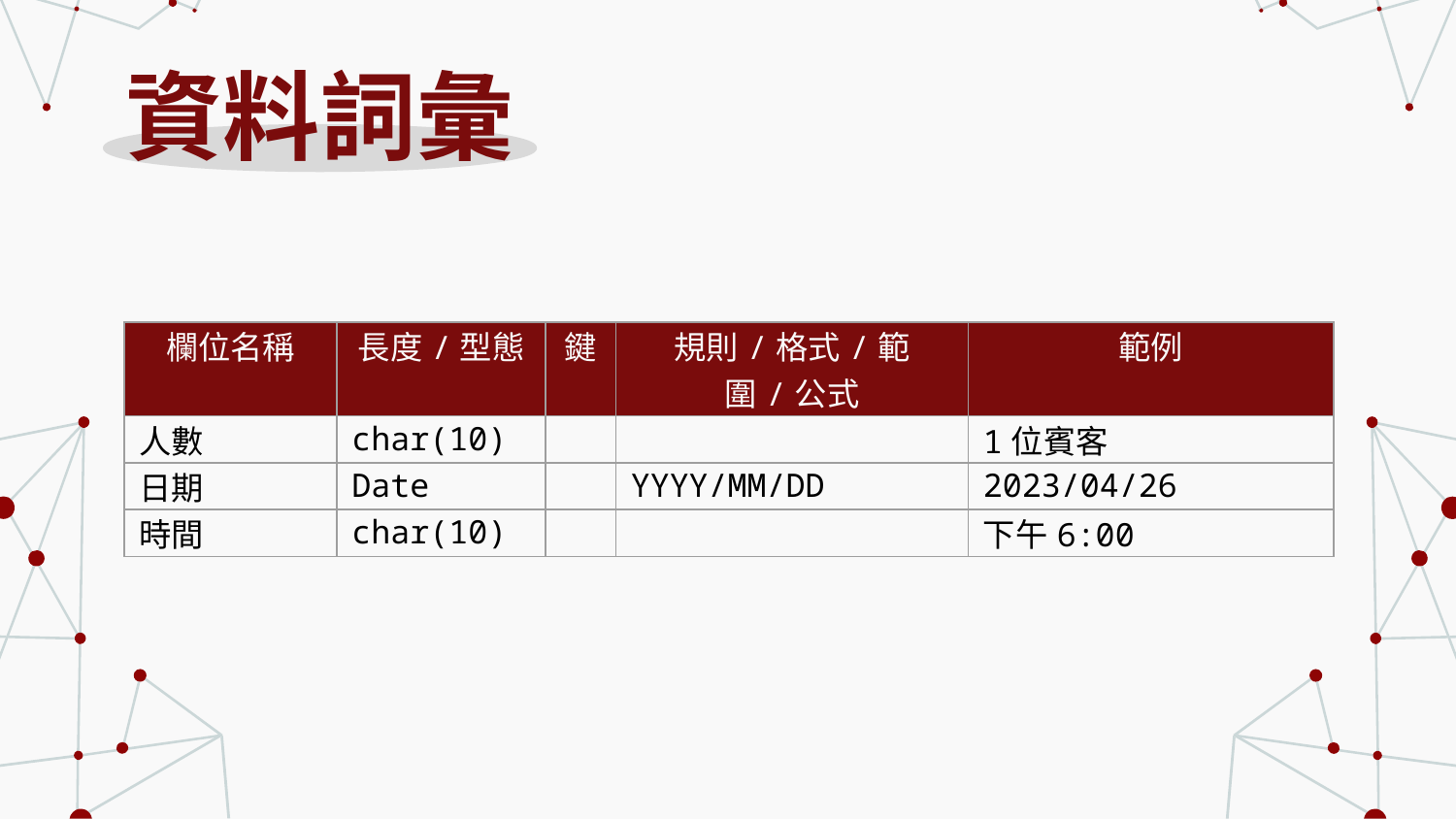

# 資料詞彙

| 欄位名稱 | 長度/型態 | 鍵 | 規則/格式/範圍/公式 | 範例 |
| --- | --- | --- | --- | --- |
| 人數 | char(10) |  |  | 1位賓客 |
| 日期 | Date |  | YYYY/MM/DD | 2023/04/26 |
| 時間 | char(10) |  |  | 下午6:00 |